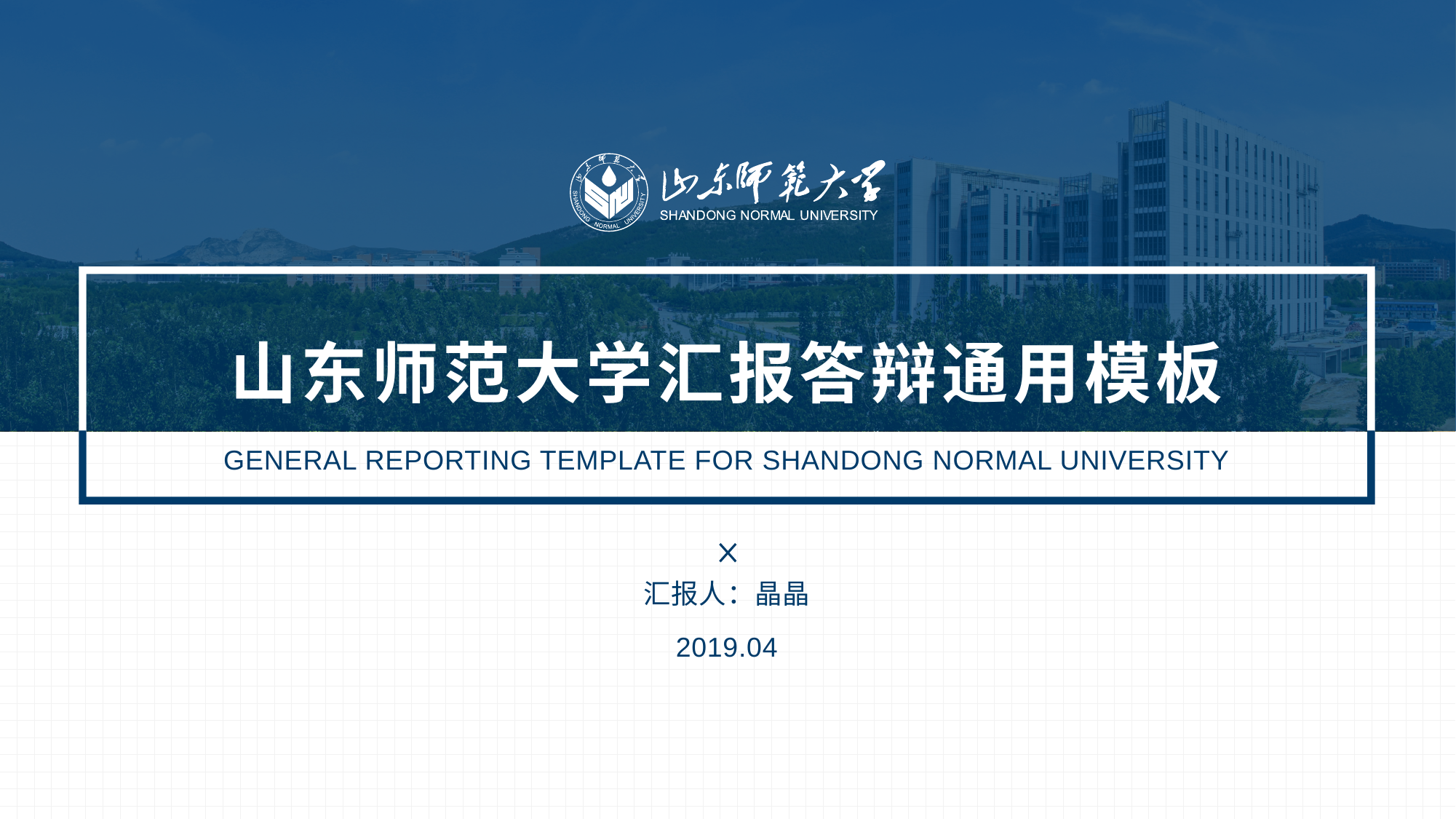

山东师范大学汇报答辩通用模板
GENERAL REPORTING TEMPLATE FOR SHANDONG NORMAL UNIVERSITY
汇报人：晶晶
2019.04